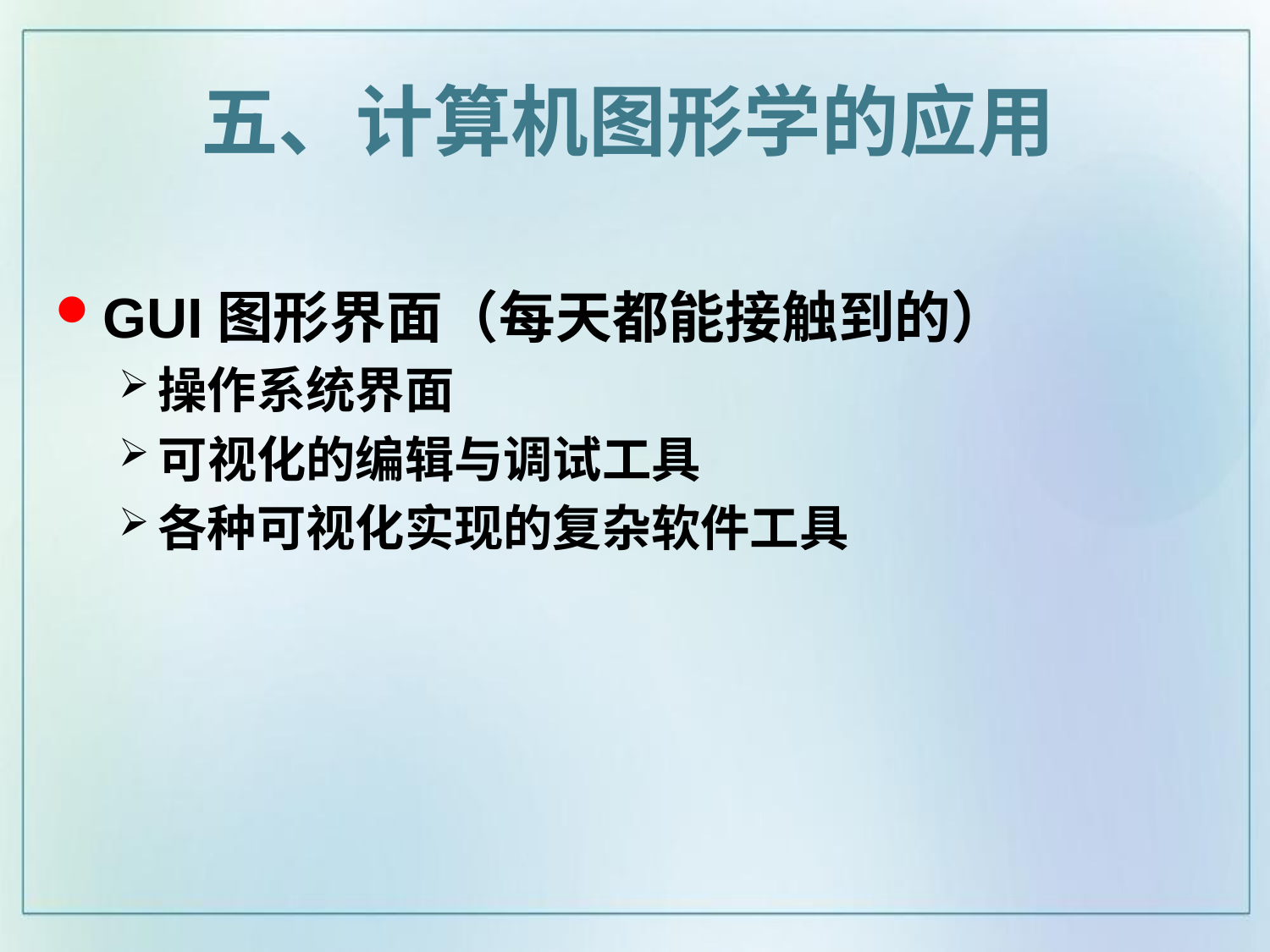

五、计算机图形学的应用
GUI图形界面（每天都能接触到的）
操作系统界面
可视化的编辑与调试工具
各种可视化实现的复杂软件工具